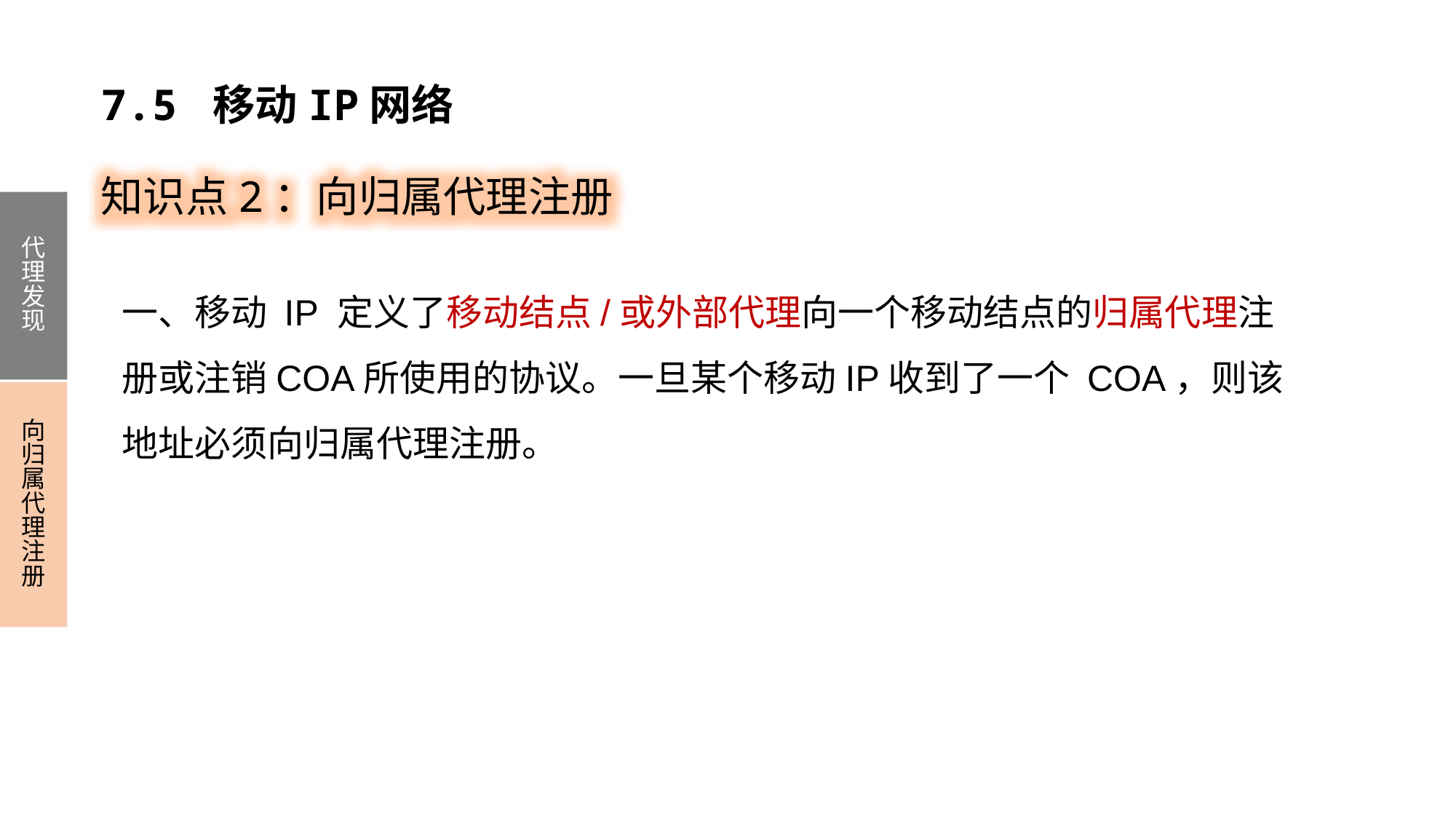

7.5 移动IP网络
知识点2：向归属代理注册
代理发现
向归属代理注册
一、移动 IP 定义了移动结点/或外部代理向一个移动结点的归属代理注册或注销COA所使用的协议。一旦某个移动IP收到了一个 COA，则该地址必须向归属代理注册。